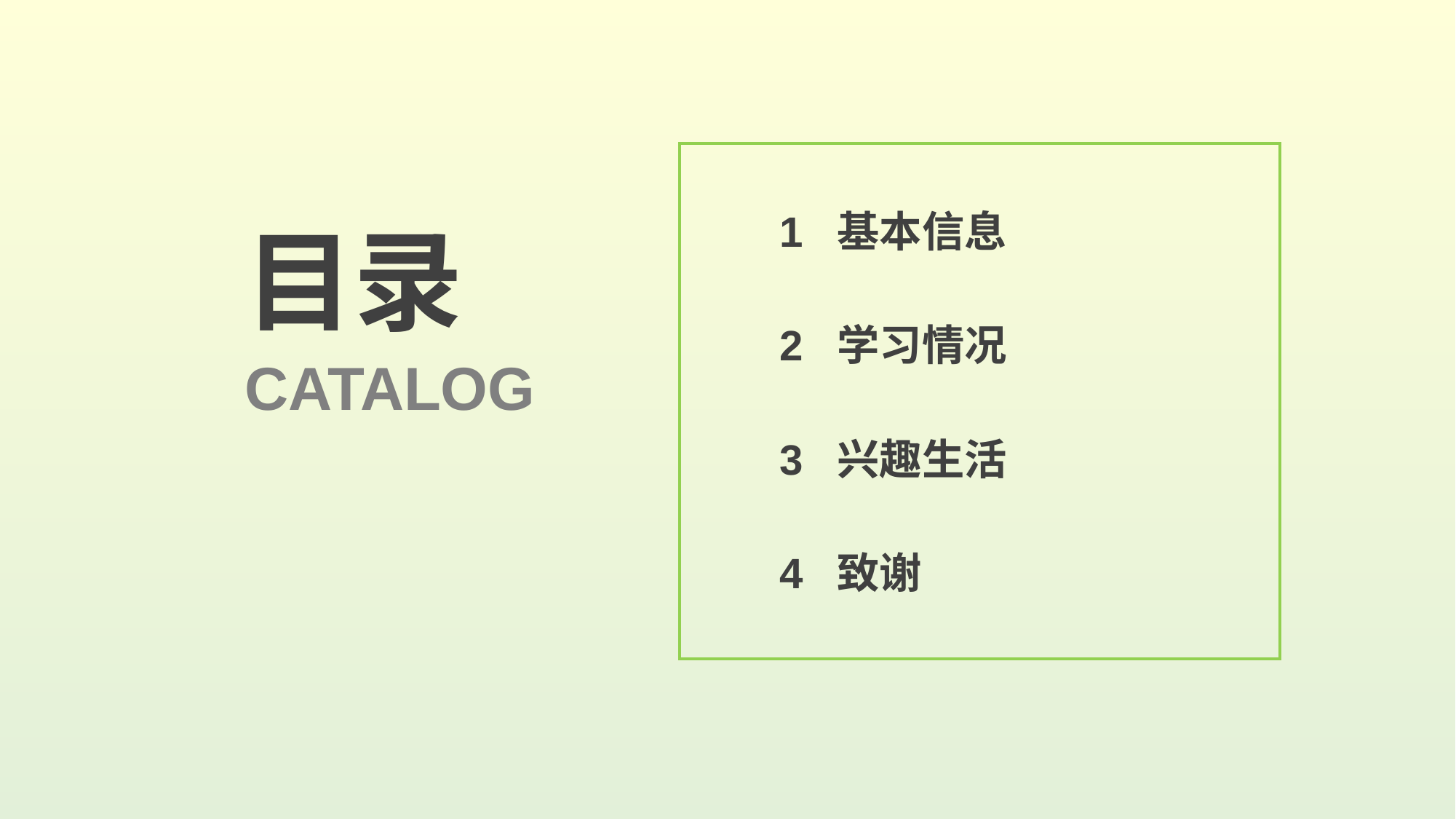

目录

1  基本信息
2  学习情况
3  兴趣生活
4  致谢
CATALOG